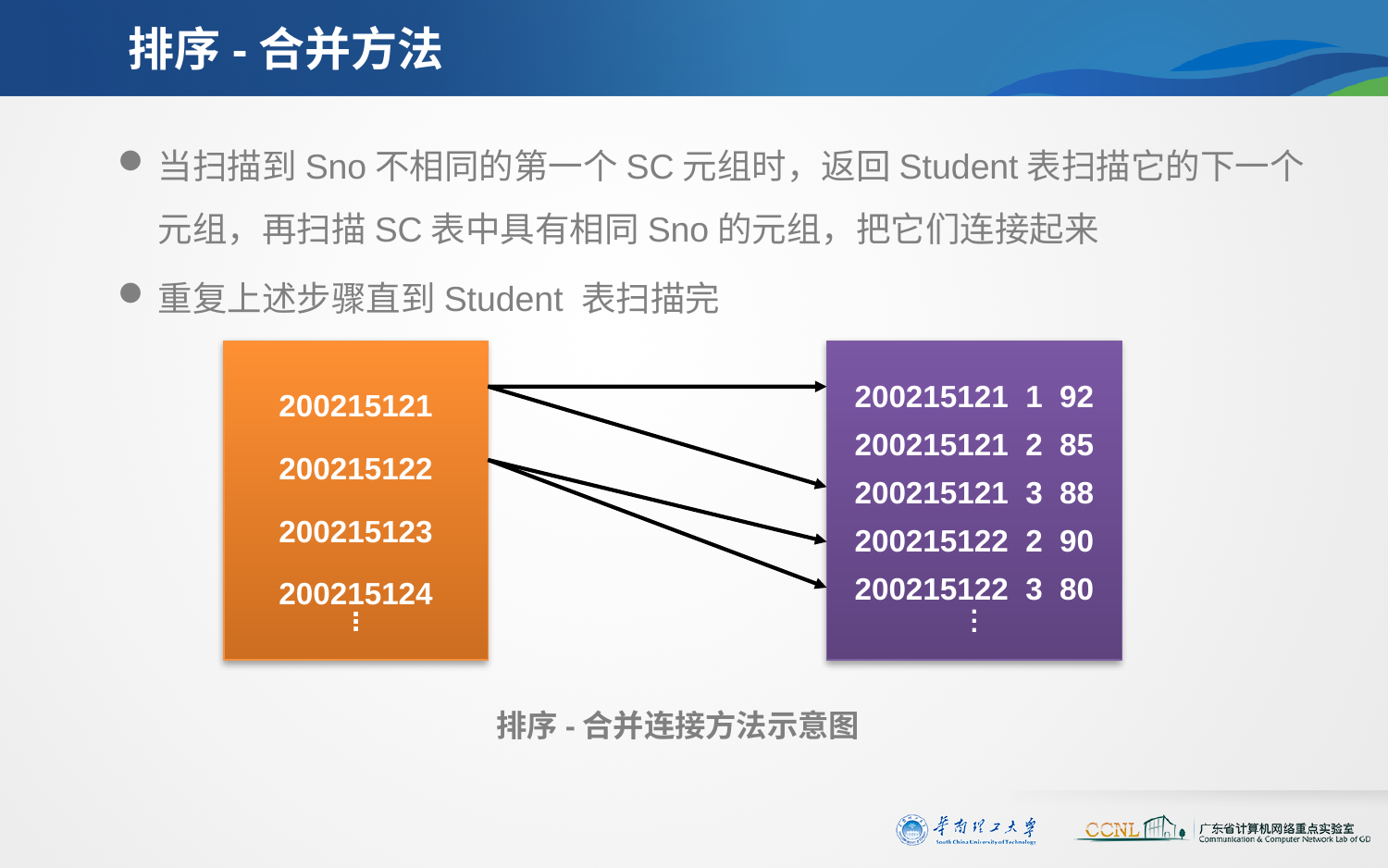

# 排序-合并方法
当扫描到Sno不相同的第一个SC元组时，返回Student表扫描它的下一个元组，再扫描SC表中具有相同Sno的元组，把它们连接起来
重复上述步骤直到Student 表扫描完
200215121
200215122
200215123
200215124
.
.
.

200215121  1  92
200215121  2  85
200215121  3  88
200215122  2  90
200215122  3  80
.
.
.

排序-合并连接方法示意图